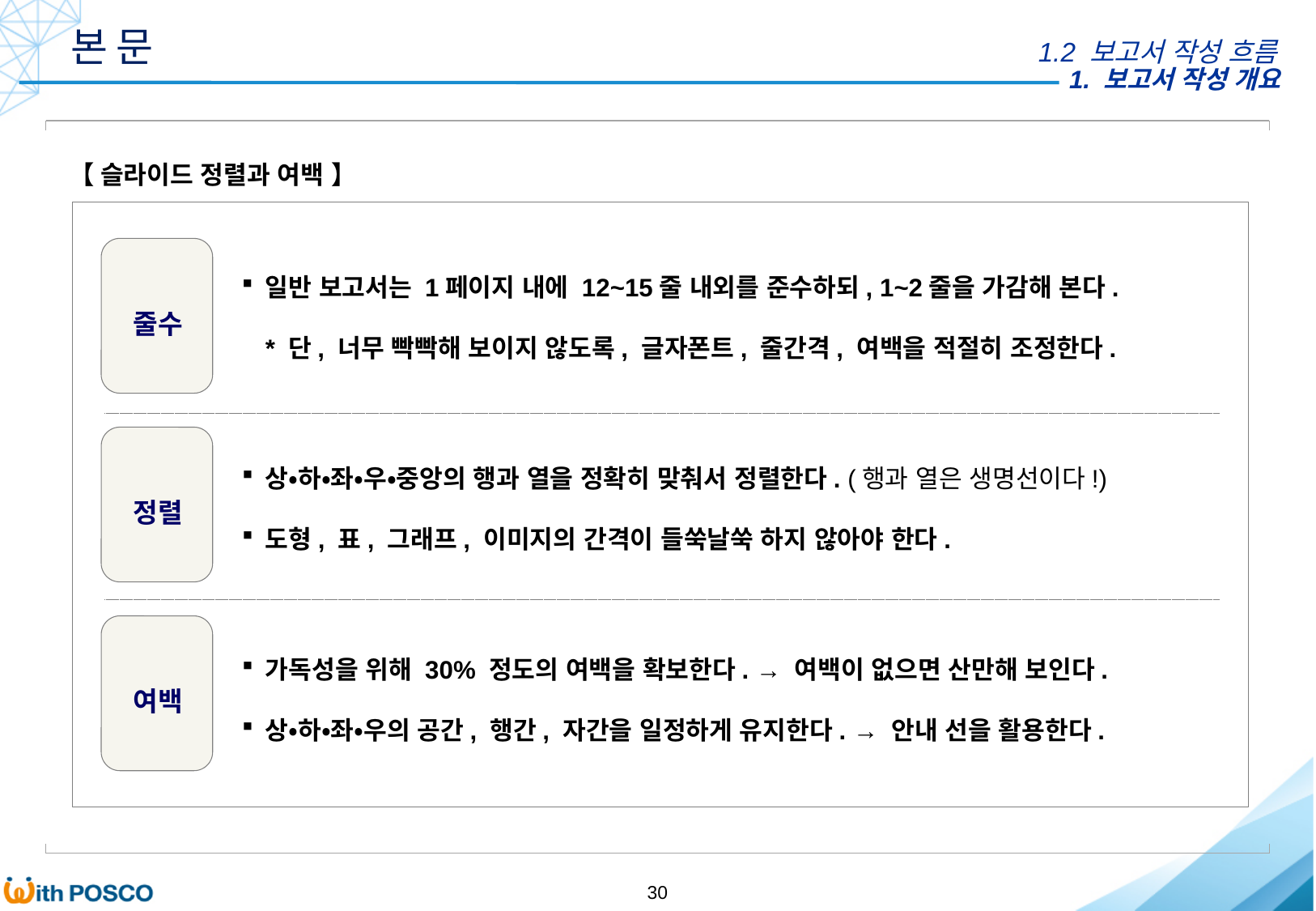

본 문
1.2 보고서 작성 흐름
【 슬라이드 정렬과 여백 】

일반 보고서는 1페이지 내에 12~15줄 내외를 준수하되, 1~2줄을 가감해 본다.
* 단, 너무 빡빡해 보이지 않도록, 글자폰트, 줄간격, 여백을 적절히 조정한다.
줄수
상•하•좌•우•중앙의 행과 열을 정확히 맞춰서 정렬한다. (행과 열은 생명선이다!)
도형, 표, 그래프, 이미지의 간격이 들쑥날쑥 하지 않아야 한다.
정렬
가독성을 위해 30% 정도의 여백을 확보한다. → 여백이 없으면 산만해 보인다.
상•하•좌•우의 공간, 행간, 자간을 일정하게 유지한다. → 안내 선을 활용한다.
여백